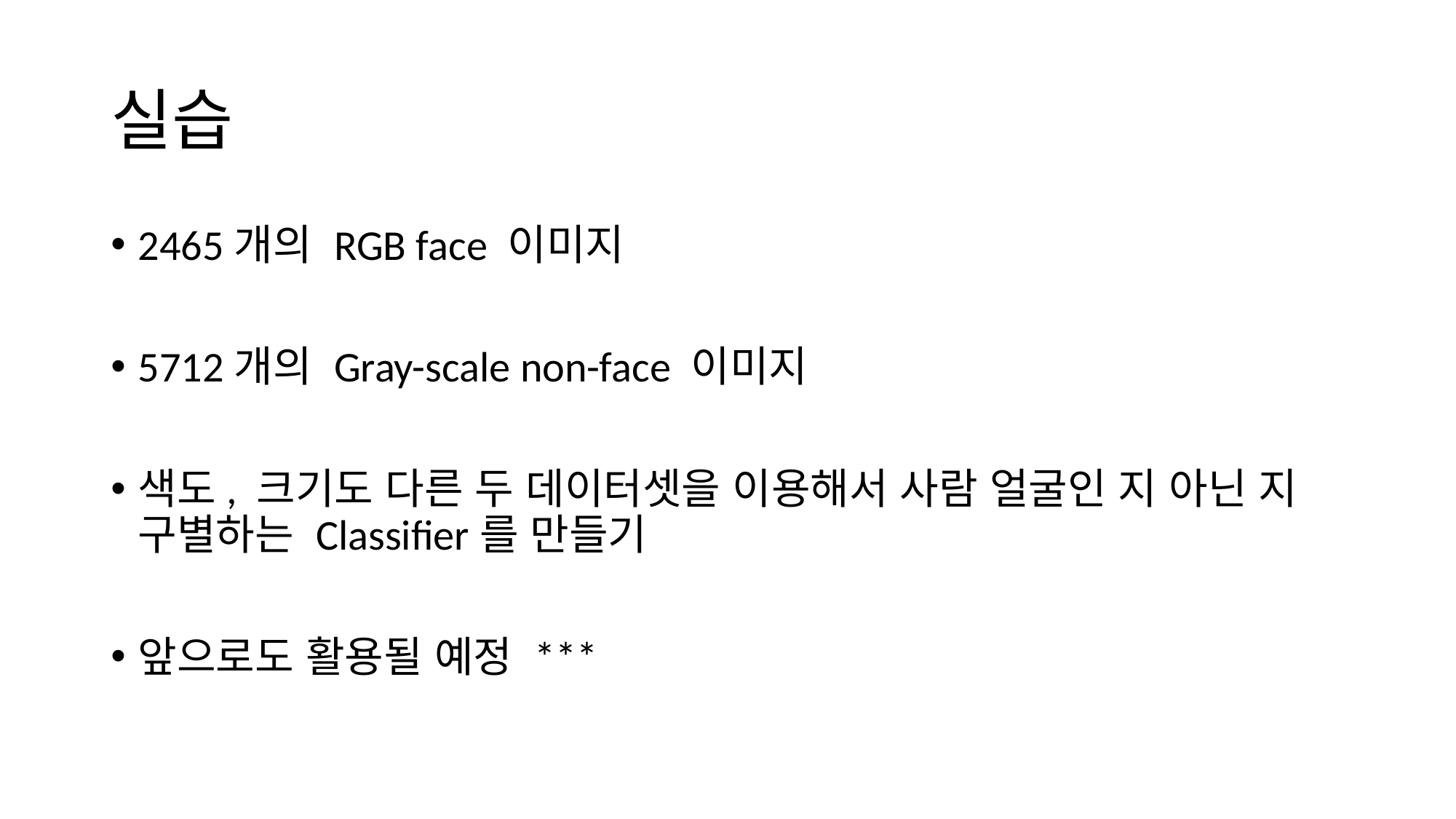

# 실습
2465개의 RGB face 이미지

5712개의 Gray-scale non-face 이미지

색도, 크기도 다른 두 데이터셋을 이용해서 사람 얼굴인 지 아닌 지 구별하는 Classifier를 만들기

앞으로도 활용될 예정 ***